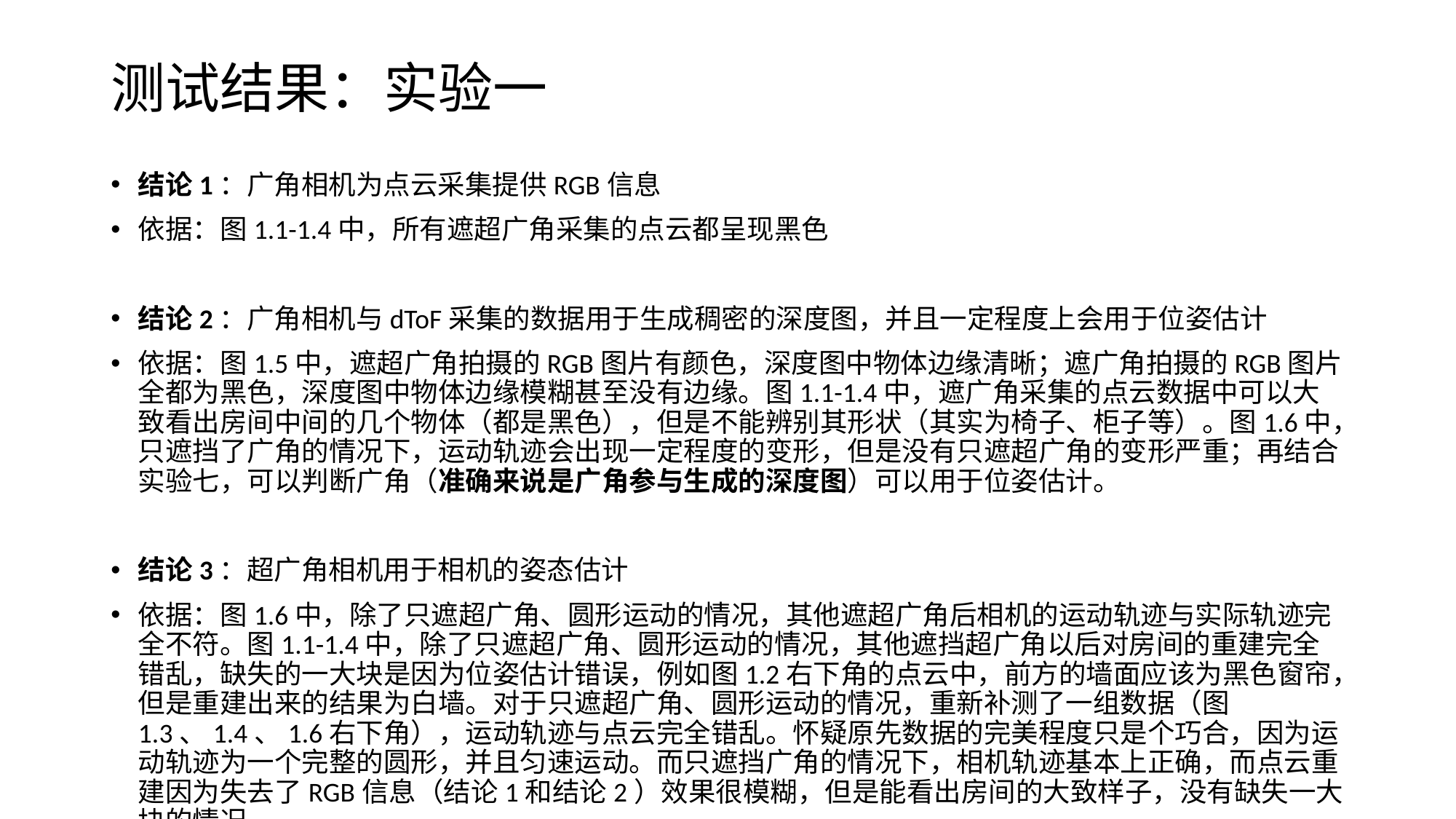

# 测试结果：实验一
结论1：广角相机为点云采集提供RGB信息
依据：图1.1-1.4中，所有遮超广角采集的点云都呈现黑色

结论2：广角相机与dToF采集的数据用于生成稠密的深度图，并且一定程度上会用于位姿估计
依据：图1.5中，遮超广角拍摄的RGB图片有颜色，深度图中物体边缘清晰；遮广角拍摄的RGB图片全都为黑色，深度图中物体边缘模糊甚至没有边缘。图1.1-1.4中，遮广角采集的点云数据中可以大致看出房间中间的几个物体（都是黑色），但是不能辨别其形状（其实为椅子、柜子等）。图1.6中，只遮挡了广角的情况下，运动轨迹会出现一定程度的变形，但是没有只遮超广角的变形严重；再结合实验七，可以判断广角（准确来说是广角参与生成的深度图）可以用于位姿估计。

结论3：超广角相机用于相机的姿态估计
依据：图1.6中，除了只遮超广角、圆形运动的情况，其他遮超广角后相机的运动轨迹与实际轨迹完全不符。图1.1-1.4中，除了只遮超广角、圆形运动的情况，其他遮挡超广角以后对房间的重建完全错乱，缺失的一大块是因为位姿估计错误，例如图1.2右下角的点云中，前方的墙面应该为黑色窗帘，但是重建出来的结果为白墙。对于只遮超广角、圆形运动的情况，重新补测了一组数据（图1.3、1.4、1.6右下角），运动轨迹与点云完全错乱。怀疑原先数据的完美程度只是个巧合，因为运动轨迹为一个完整的圆形，并且匀速运动。而只遮挡广角的情况下，相机轨迹基本上正确，而点云重建因为失去了RGB信息（结论1和结论2）效果很模糊，但是能看出房间的大致样子，没有缺失一大块的情况